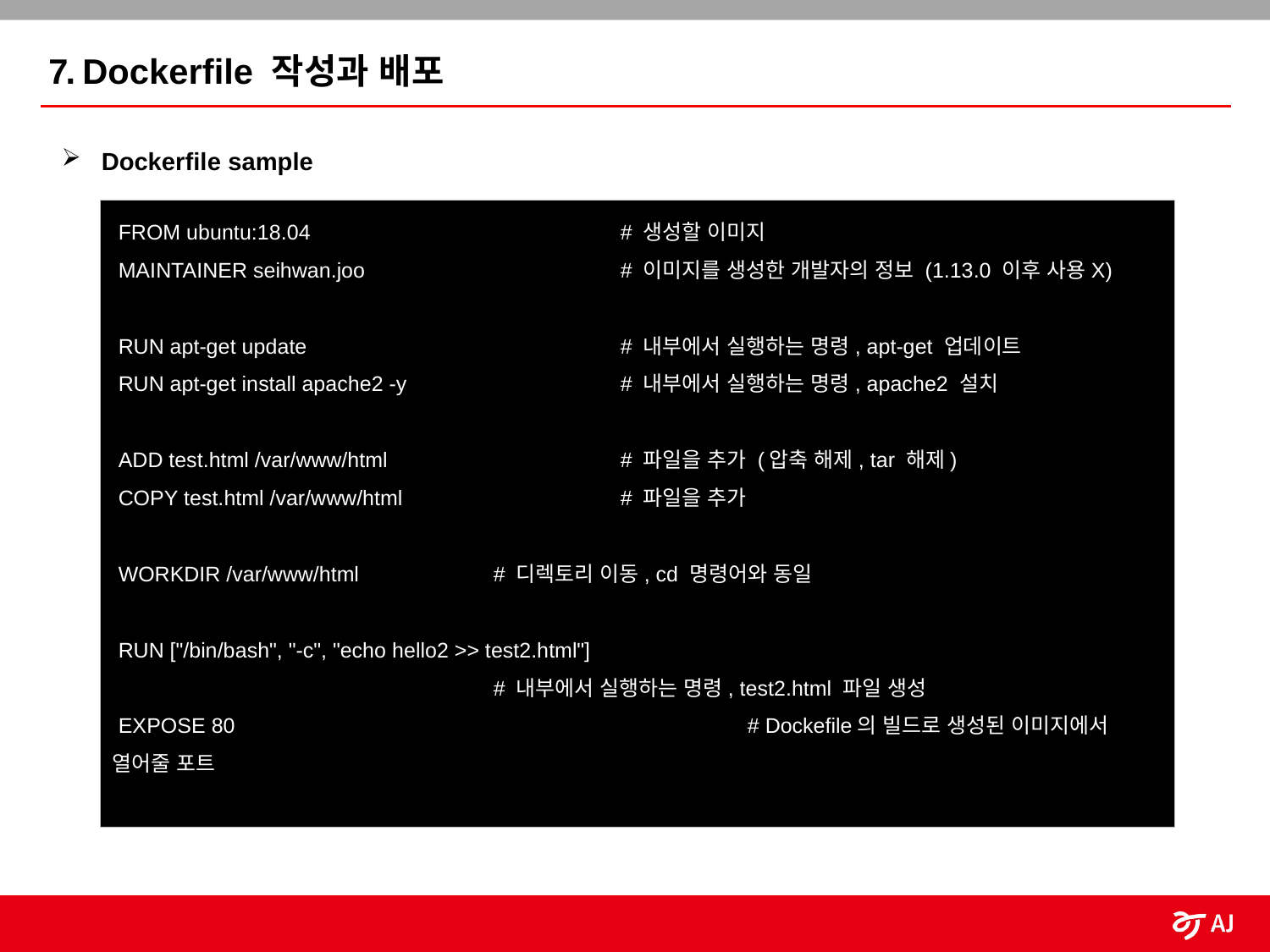

7. Dockerfile 작성과 배포
Dockerfile sample
 FROM ubuntu:18.04			# 생성할 이미지
 MAINTAINER seihwan.joo 		# 이미지를 생성한 개발자의 정보 (1.13.0 이후 사용X)

 RUN apt-get update 			# 내부에서 실행하는 명령, apt-get 업데이트
 RUN apt-get install apache2 -y 		# 내부에서 실행하는 명령, apache2 설치

 ADD test.html /var/www/html 		# 파일을 추가 (압축 해제, tar 해제)
 COPY test.html /var/www/html		# 파일을 추가

 WORKDIR /var/www/html 		# 디렉토리 이동, cd 명령어와 동일

 RUN ["/bin/bash", "-c", "echo hello2 >> test2.html"] 								# 내부에서 실행하는 명령, test2.html 파일 생성
 EXPOSE 80 				# Dockefile의 빌드로 생성된 이미지에서 열어줄 포트

 CMD apachectl -DFOREGROUND		# 컨테이너가 시작될 때마다 실행할 명령어